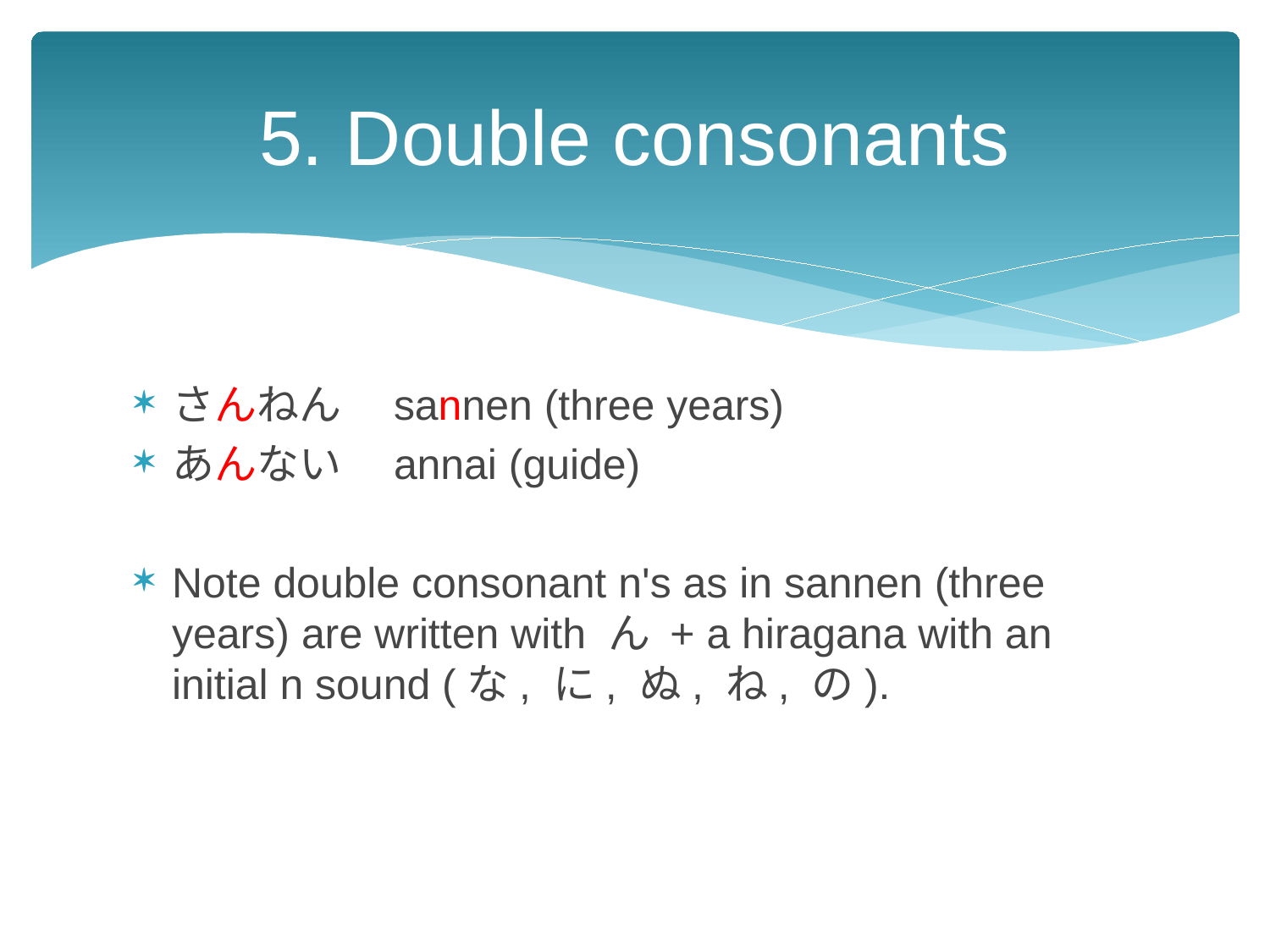

# 5. Double consonants
さんねん　sannen (three years)
あんない　annai (guide)

Note double consonant n's as in sannen (three years) are written with ん + a hiragana with an initial n sound (な, に, ぬ, ね, の).